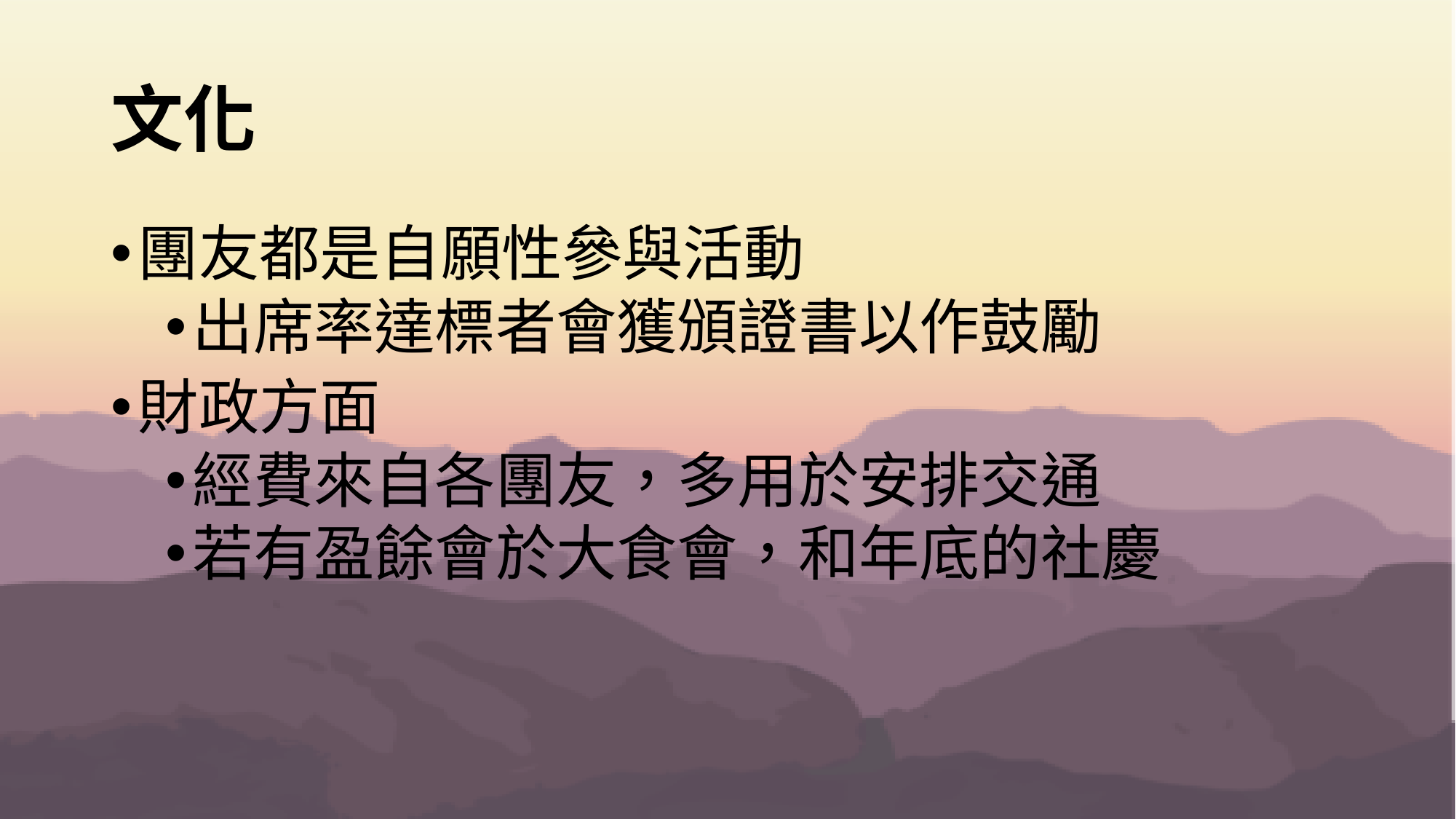

# 文化
團友都是自願性參與活動
出席率達標者會獲頒證書以作鼓勵
財政方面
經費來自各團友，多用於安排交通
若有盈餘會於大食會，和年底的社慶